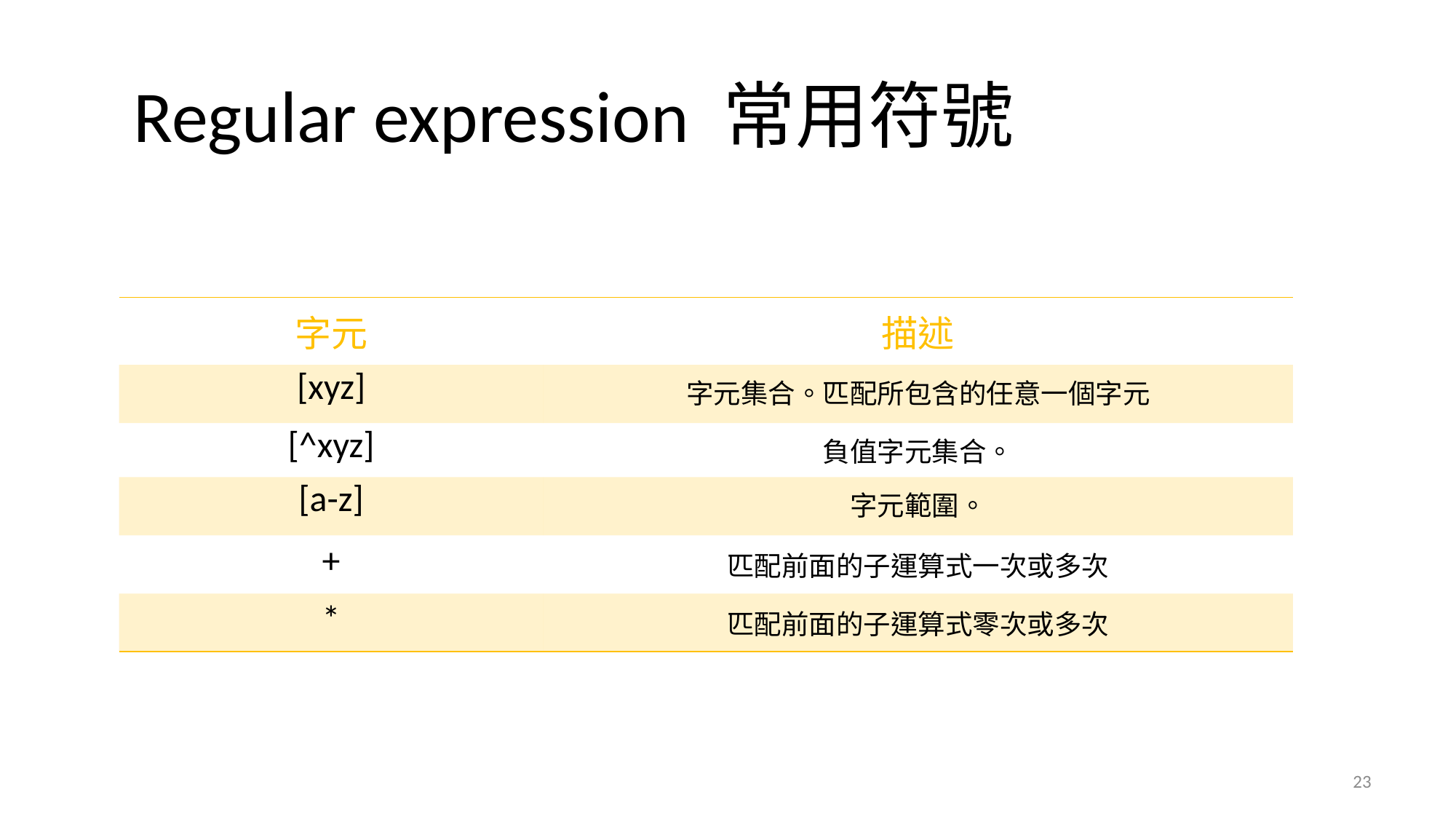

# Regular expression 常用符號

| 字元 | 描述 |
| --- | --- |
| [xyz] | 字元集合。匹配所包含的任意一個字元 |
| [^xyz] | 負值字元集合。 |
| [a-z] | 字元範圍。 |
| + | 匹配前面的子運算式一次或多次 |
| \* | 匹配前面的子運算式零次或多次 |
23